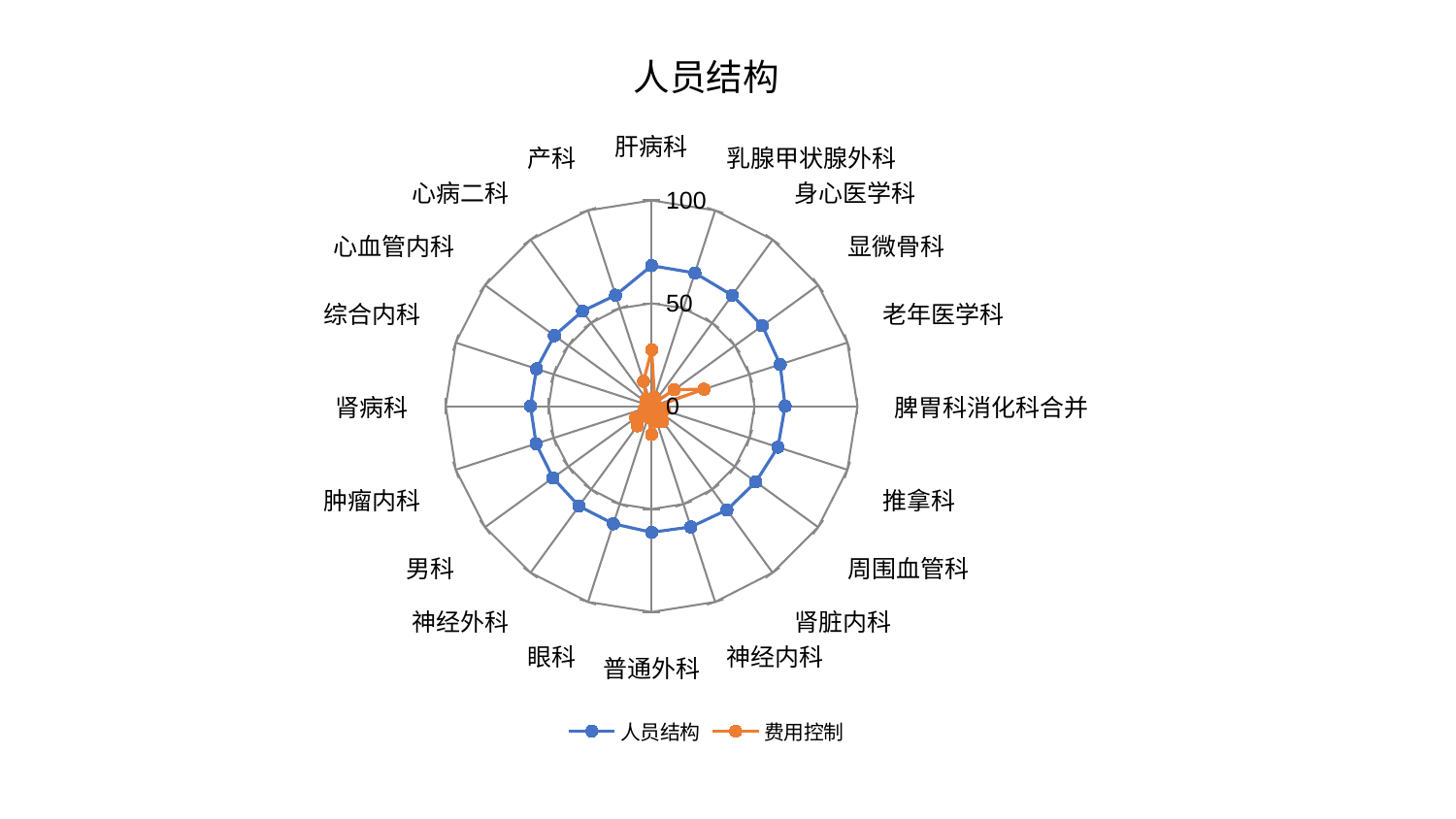

### Chart: 人员结构

| Category | 人员结构 | 费用控制 |
|---|---|---|
| 肝病科 | 68.28777996117587 | 27.40083544765946 |
| 乳腺甲状腺外科 | 68.02914870074027 | 4.540771552031861 |
| 身心医学科 | 66.59597493858105 | 2.0975139628754884 |
| 显微骨科 | 66.46423626133927 | 13.551399179366939 |
| 老年医学科 | 65.67641960452869 | 26.759392953085282 |
| 脾胃科消化科合并 | 64.85604498308105 | 2.475060389587907 |
| 推拿科 | 64.51666841321128 | 6.376807460807826 |
| 周围血管科 | 62.57437778200078 | 3.751995293530553 |
| 肾脏内科 | 62.30425587381482 | 9.186390366663227 |
| 神经内科 | 61.690404209998796 | 7.905649327637482 |
| 普通外科 | 61.28833297071108 | 13.777418179154216 |
| 眼科 | 60.067879053155 | 5.6133425342546595 |
| 神经外科 | 60.01570766946215 | 11.806364383626716 |
| 男科 | 59.242381120431865 | 9.575856476058938 |
| 肿瘤内科 | 59.009810156716185 | 3.5953894438173424 |
| 肾病科 | 58.820850749152655 | 2.7049484934927333 |
| 综合内科 | 58.79947939255929 | 2.546348804640525 |
| 心血管内科 | 58.36864180039279 | 3.035897896375907 |
| 心病二科 | 57.095205658650734 | 4.42242153809401 |
| 产科 | 56.69551048663366 | 12.753433729273414 |
21